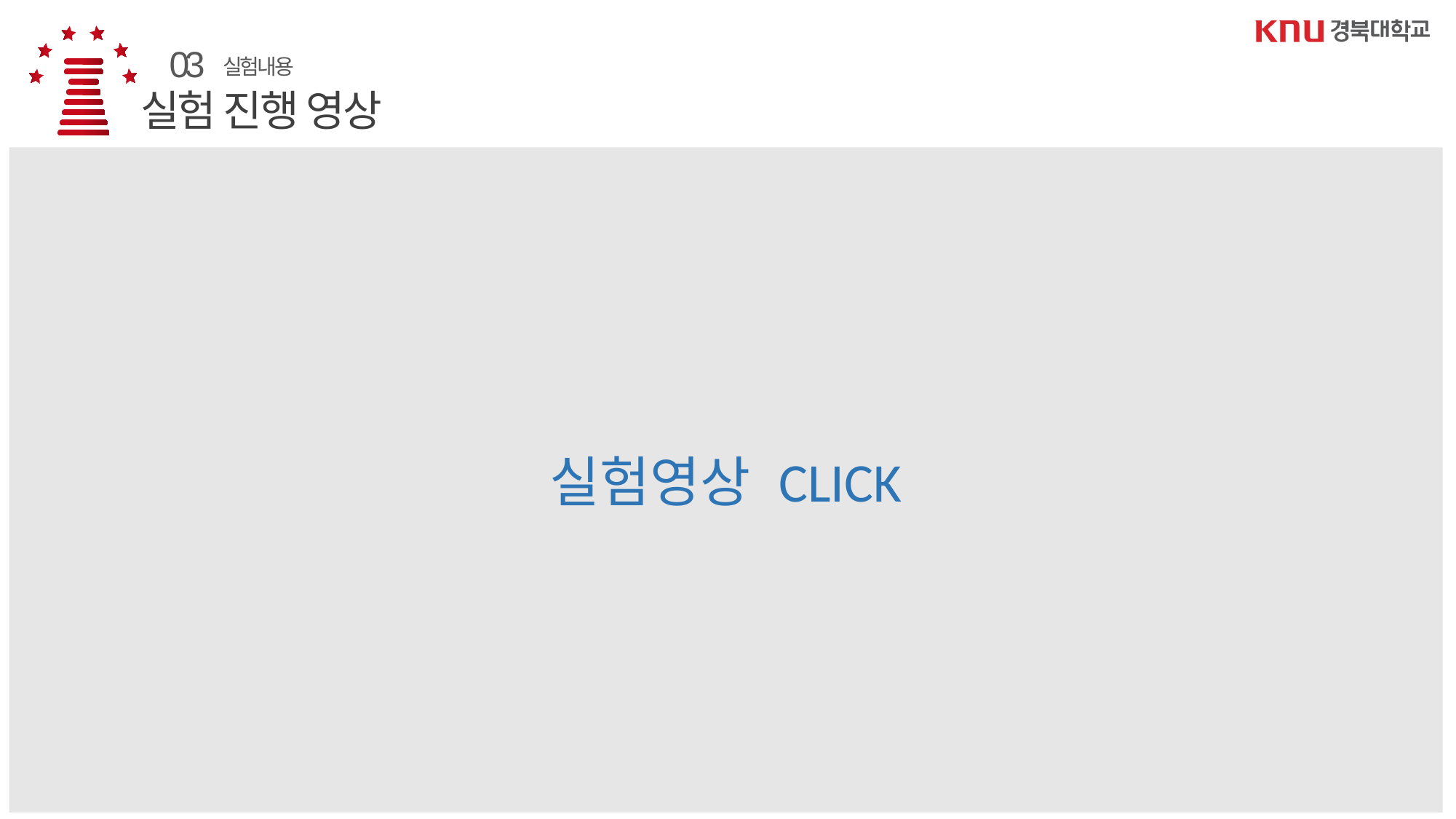

03
실험내용
실험 진행 영상
실험영상 CLICK